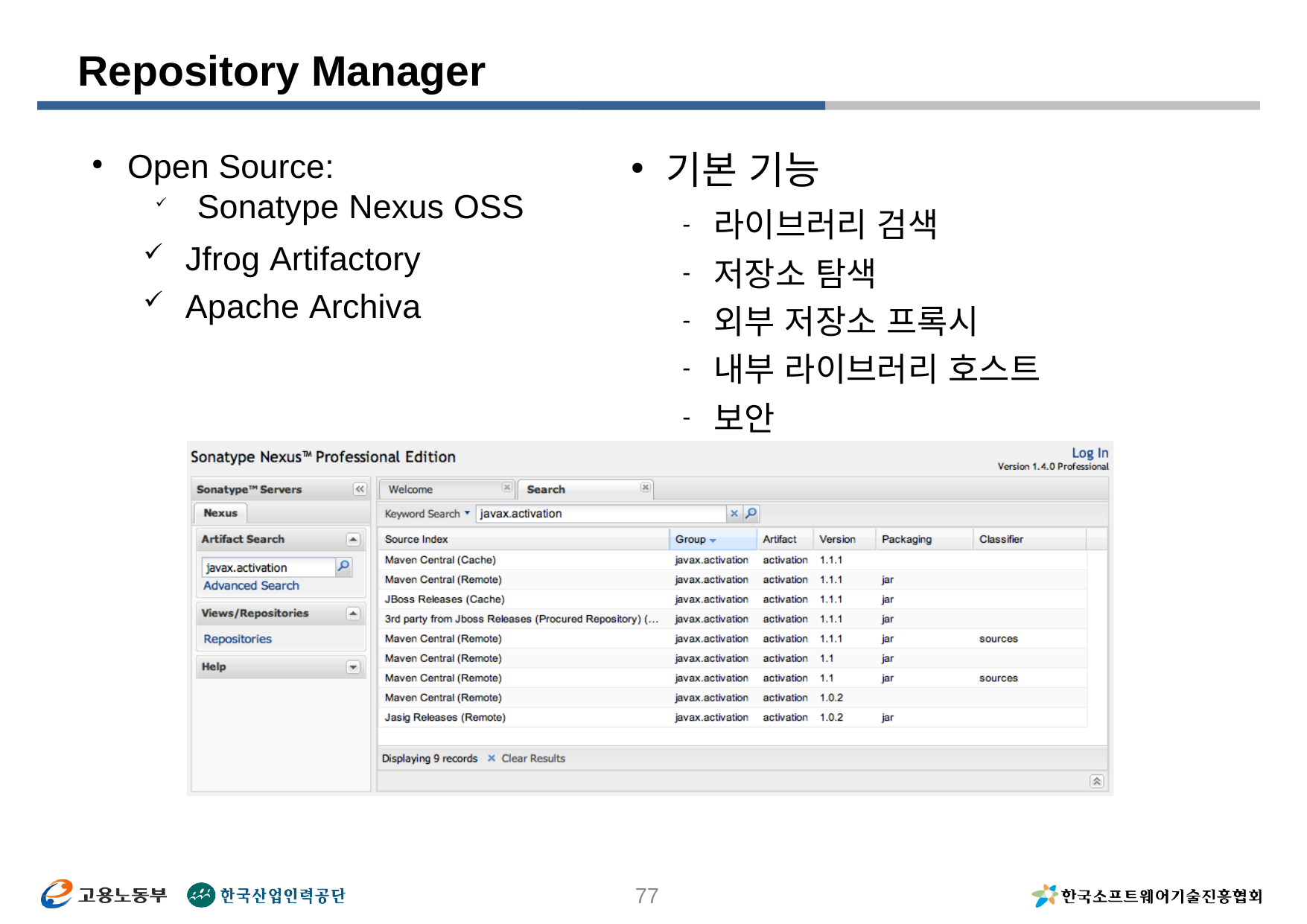

# Repository Manager
Open Source:
Sonatype Nexus OSS
Jfrog Artifactory
Apache Archiva
기본 기능
라이브러리 검색
저장소 탐색
외부 저장소 프록시
내부 라이브러리 호스트
보안

77